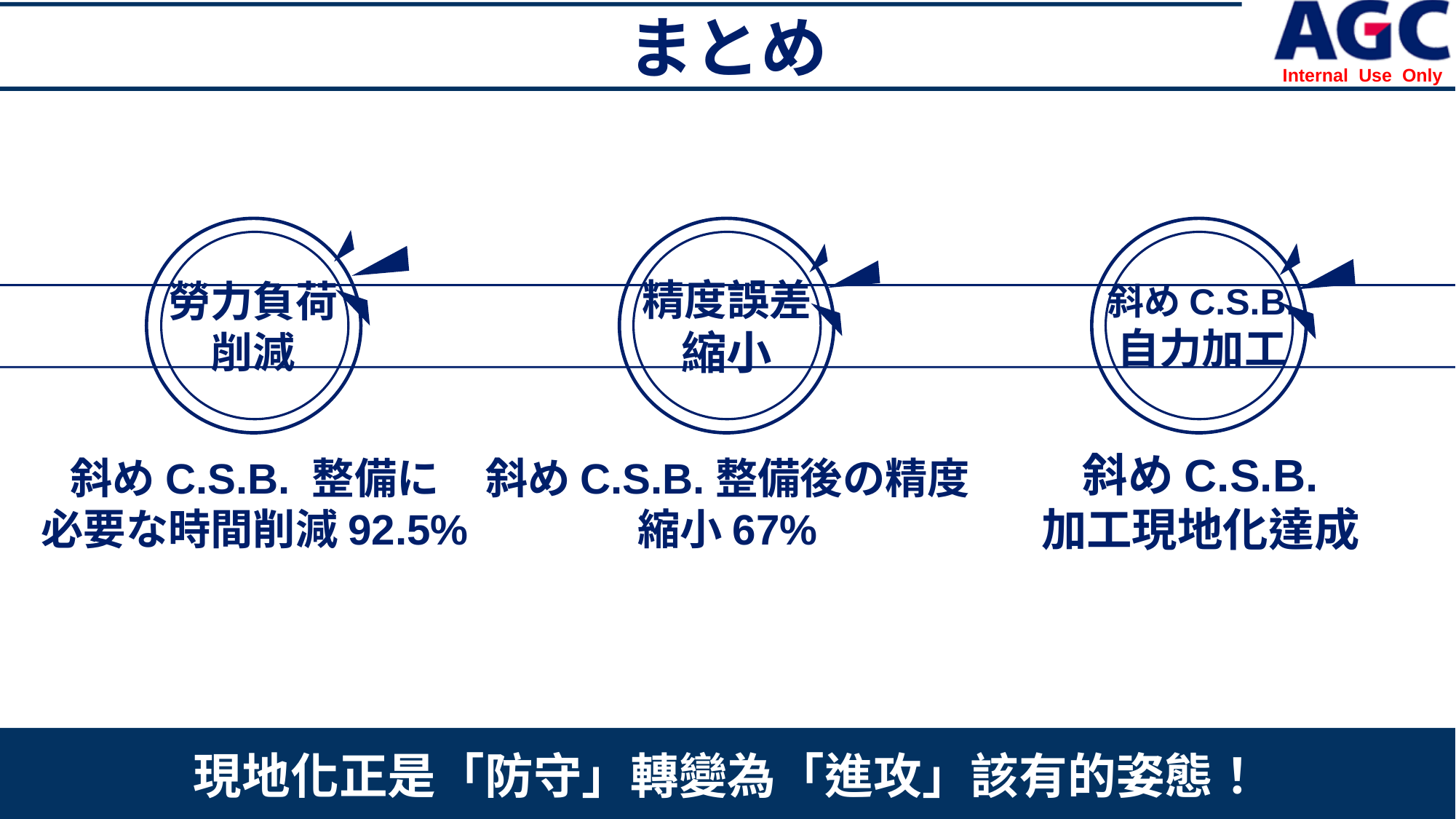

まとめ

精度誤差
縮小
勞力負荷
削減
斜めC.S.B.
自力加工

斜めC.S.B.
加工現地化達成
斜めC.S.B. 整備に
必要な時間削減92.5%
斜めC.S.B.整備後の精度
縮小67%

現地化正是「防守」轉變為「進攻」該有的姿態！